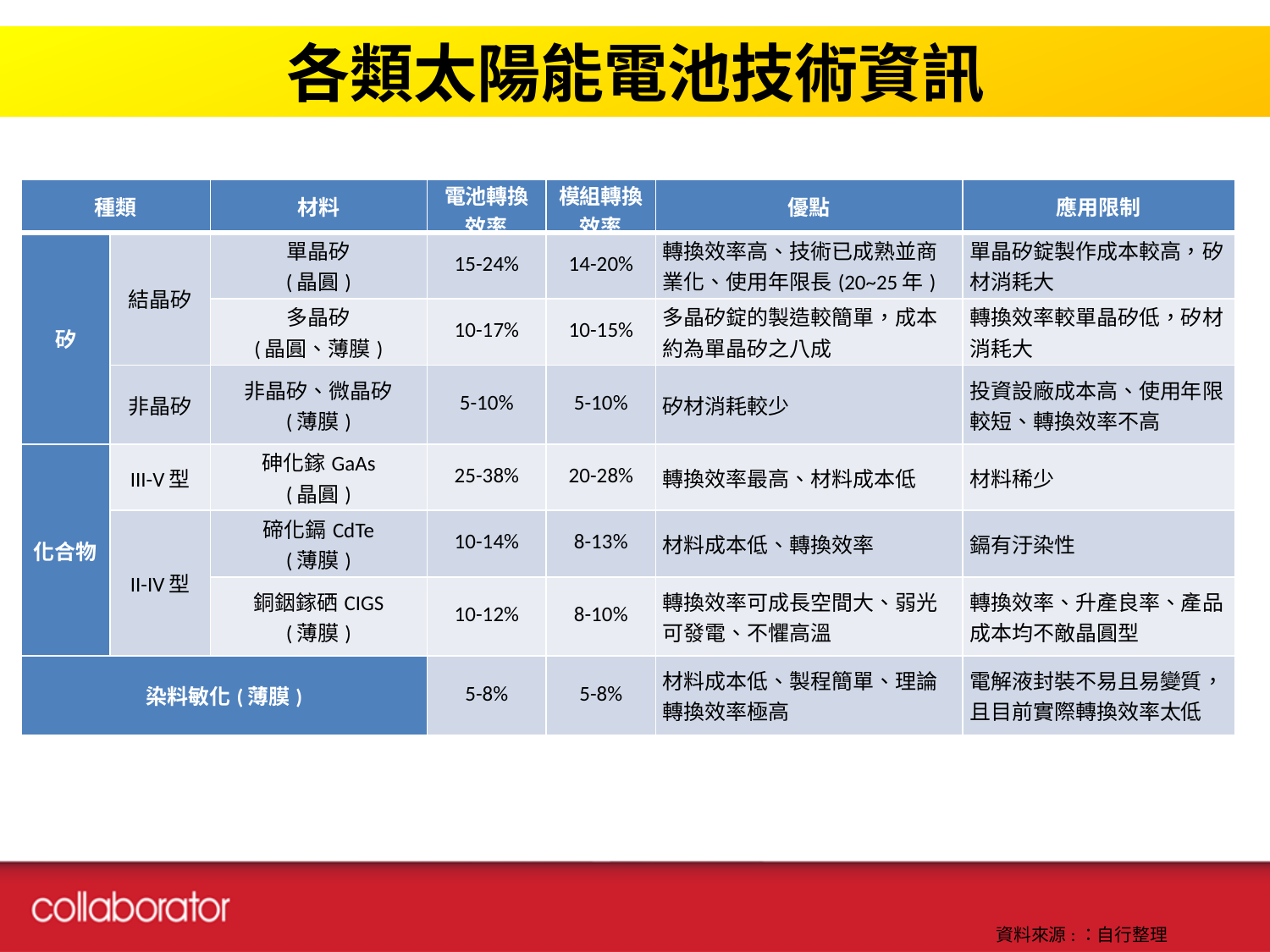

各類太陽能電池技術資訊
| 種類 |  | 材料 | 電池轉換效率 | 模組轉換效率 | 優點 | 應用限制 |
| --- | --- | --- | --- | --- | --- | --- |
| 矽 | 結晶矽 | 單晶矽 (晶圓) | 15-24% | 14-20% | 轉換效率高、技術已成熟並商業化、使用年限長(20~25年) | 單晶矽錠製作成本較高，矽材消耗大 |
|  |  | 多晶矽 (晶圓、薄膜) | 10-17% | 10-15% | 多晶矽錠的製造較簡單，成本約為單晶矽之八成 | 轉換效率較單晶矽低，矽材消耗大 |
|  | 非晶矽 | 非晶矽、微晶矽 (薄膜) | 5-10% | 5-10% | 矽材消耗較少 | 投資設廠成本高、使用年限較短、轉換效率不高 |
| 化合物 | III-V型 | 砷化鎵GaAs (晶圓) | 25-38% | 20-28% | 轉換效率最高、材料成本低 | 材料稀少 |
|  | II-IV型 | 碲化鎘CdTe (薄膜) | 10-14% | 8-13% | 材料成本低、轉換效率 | 鎘有汙染性 |
|  |  | 銅銦鎵硒CIGS (薄膜) | 10-12% | 8-10% | 轉換效率可成長空間大、弱光可發電、不懼高溫 | 轉換效率、升產良率、產品成本均不敵晶圓型 |
| 染料敏化(薄膜) |  |  | 5-8% | 5-8% | 材料成本低、製程簡單、理論轉換效率極高 | 電解液封裝不易且易變質，且目前實際轉換效率太低 |
33
資料來源:：自行整理